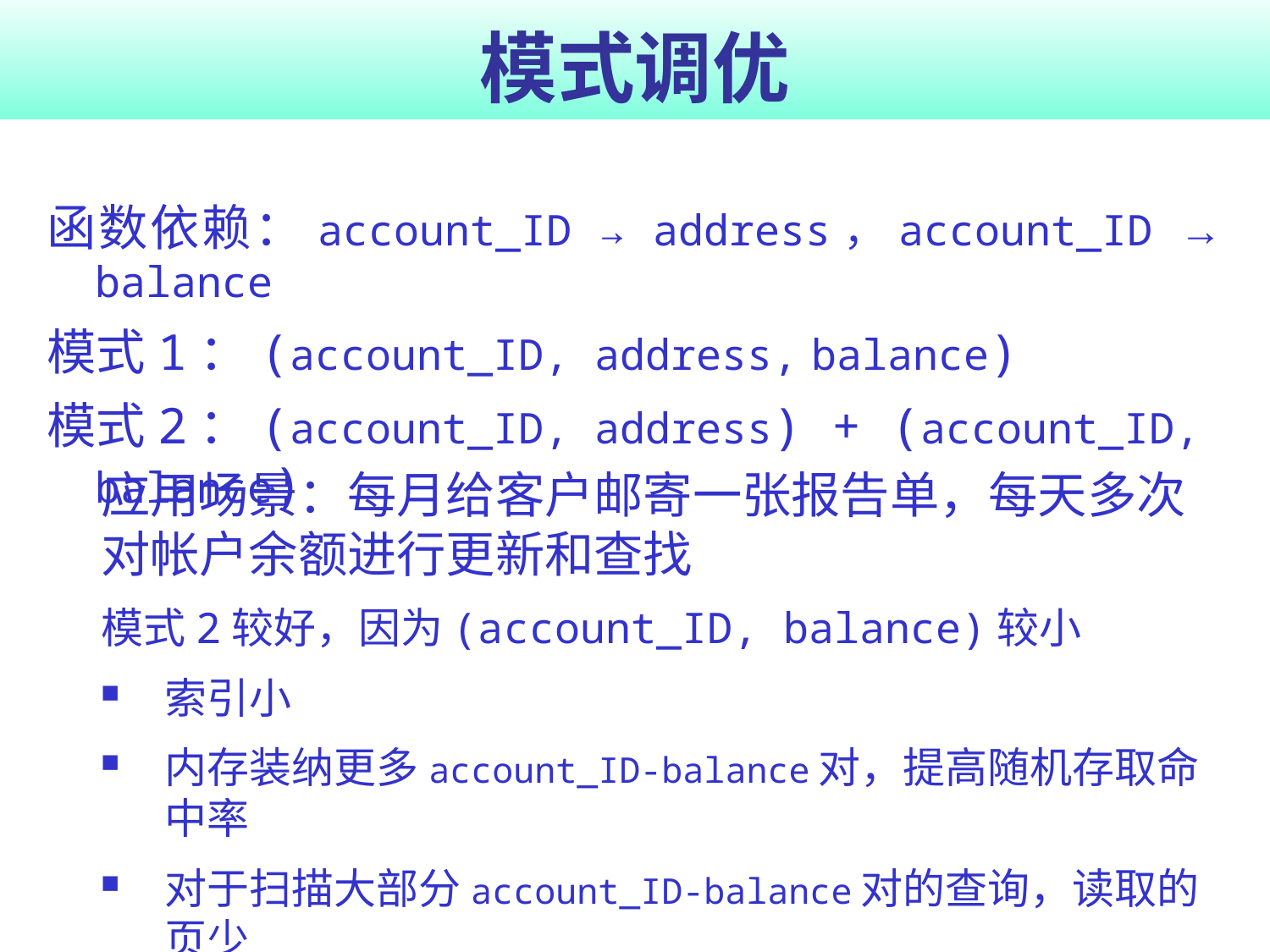

# 模式调优
函数依赖：account_ID → address，account_ID → balance
模式1：(account_ID, address, balance)
模式2：(account_ID, address) + (account_ID, balance)
	应用场景：每月给客户邮寄一张报告单，每天多次对帐户余额进行更新和查找
	模式2较好，因为(account_ID, balance)较小
索引小
内存装纳更多account_ID-balance对，提高随机存取命中率
对于扫描大部分account_ID-balance对的查询，读取的页少